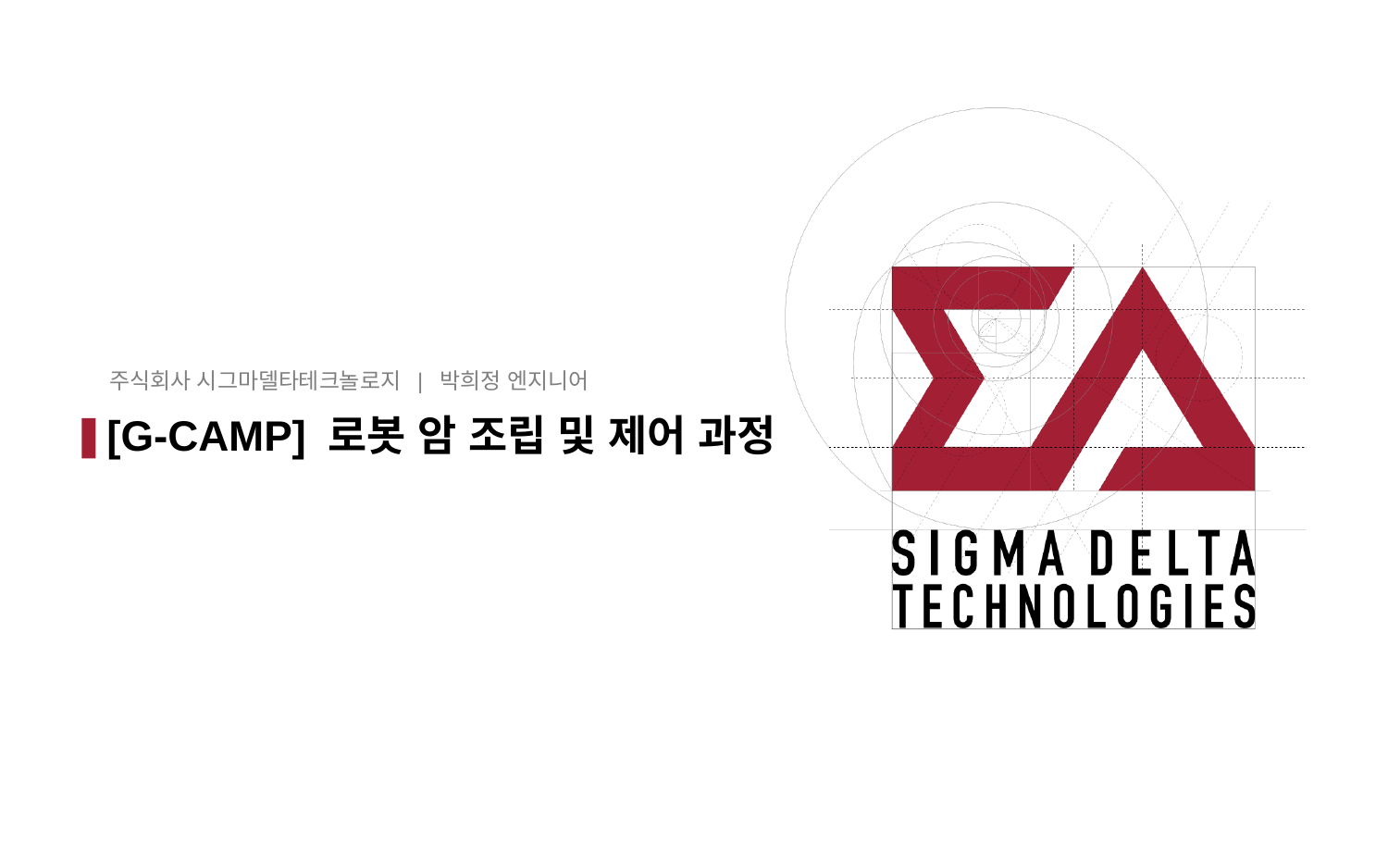

# 주식회사 시그마델타테크놀로지  |  박희정 엔지니어
[G-CAMP] 로봇 암 조립 및 제어 과정